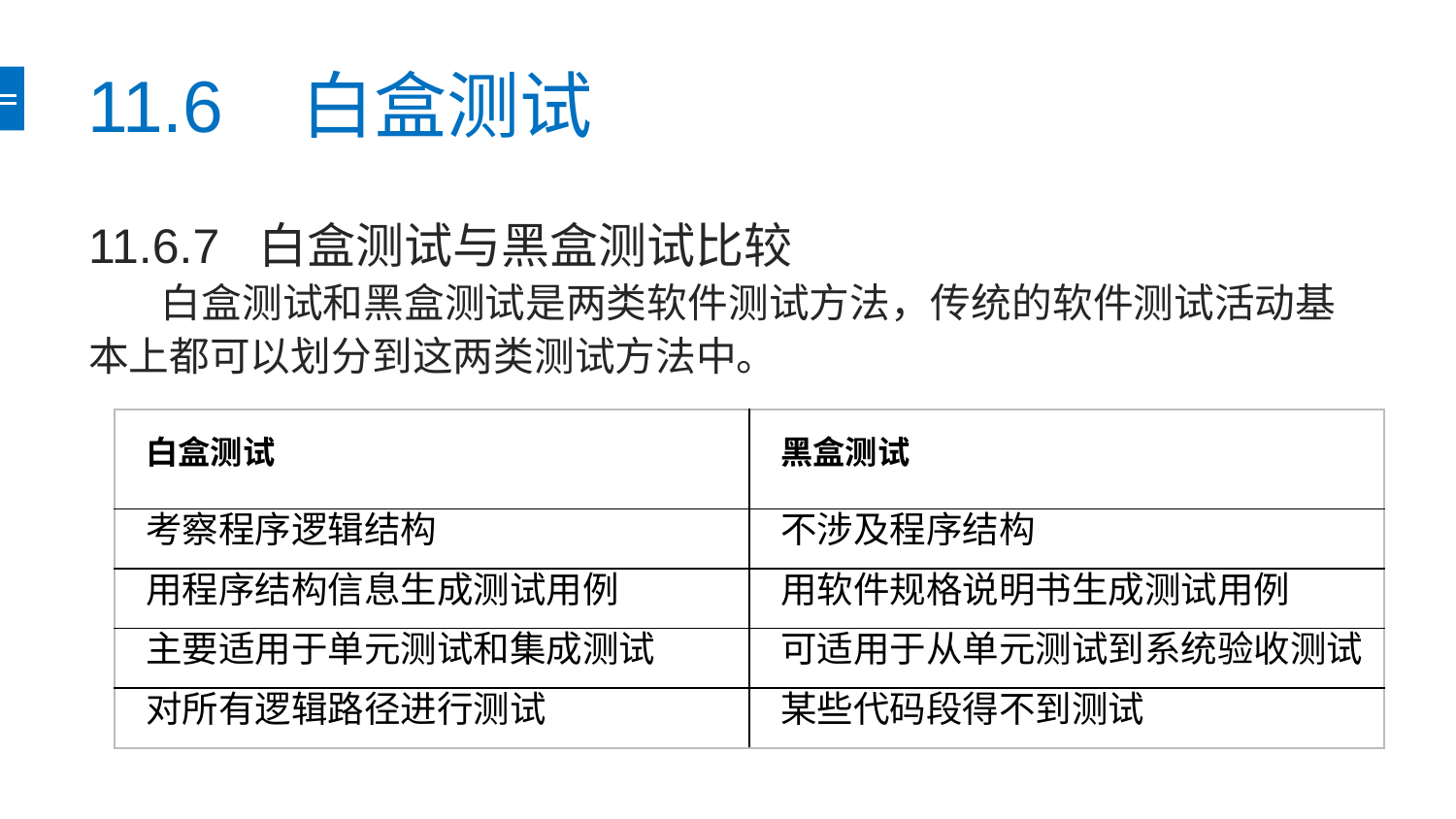

# 11.6   白盒测试
11.6.7  白盒测试与黑盒测试比较
       白盒测试和黑盒测试是两类软件测试方法，传统的软件测试活动基本上都可以划分到这两类测试方法中。

| 白盒测试 | 黑盒测试 |
| --- | --- |
| 考察程序逻辑结构 | 不涉及程序结构 |
| 用程序结构信息生成测试用例 | 用软件规格说明书生成测试用例 |
| 主要适用于单元测试和集成测试 | 可适用于从单元测试到系统验收测试 |
| 对所有逻辑路径进行测试 | 某些代码段得不到测试 |